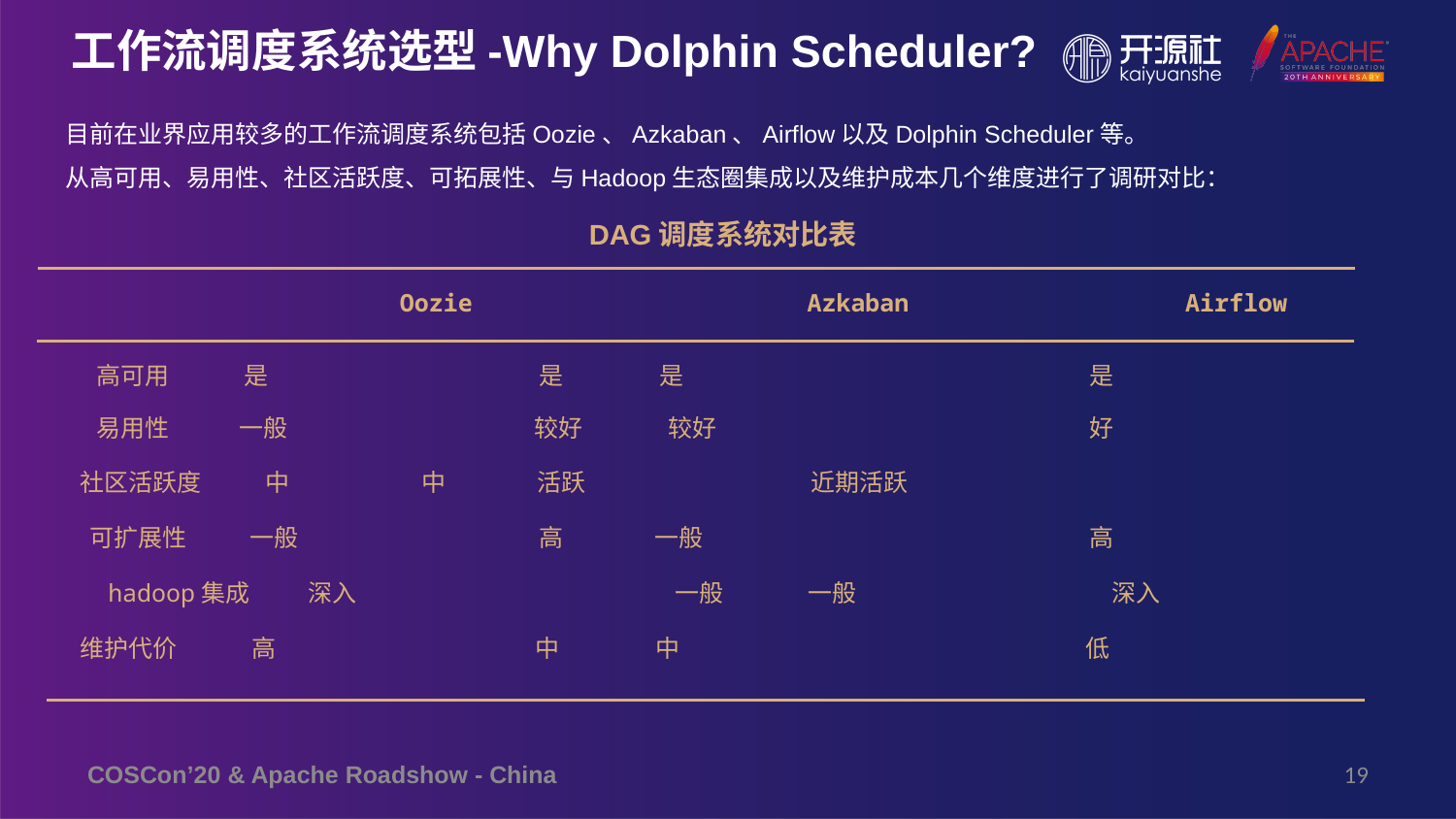

# 工作流调度系统选型-Why Dolphin Scheduler?
目前在业界应用较多的工作流调度系统包括Oozie、Azkaban、Airflow以及Dolphin Scheduler等。
从高可用、易用性、社区活跃度、可拓展性、与Hadoop生态圈集成以及维护成本几个维度进行了调研对比：
DAG调度系统对比表
                      Oozie                       Azkaban                   Airflow	            Dolphin Scheduler
    高可用              是		        是                  是			  是
    易用性             一般		       较好                较好			  好
   社区活跃度            中	               中                 活跃		      近期活跃
   可扩展性            一般		        高                 一般			  高
   hadoop集成           深入		        一般                一般		        深入
   维护代价              高		         中                  中			   低
19